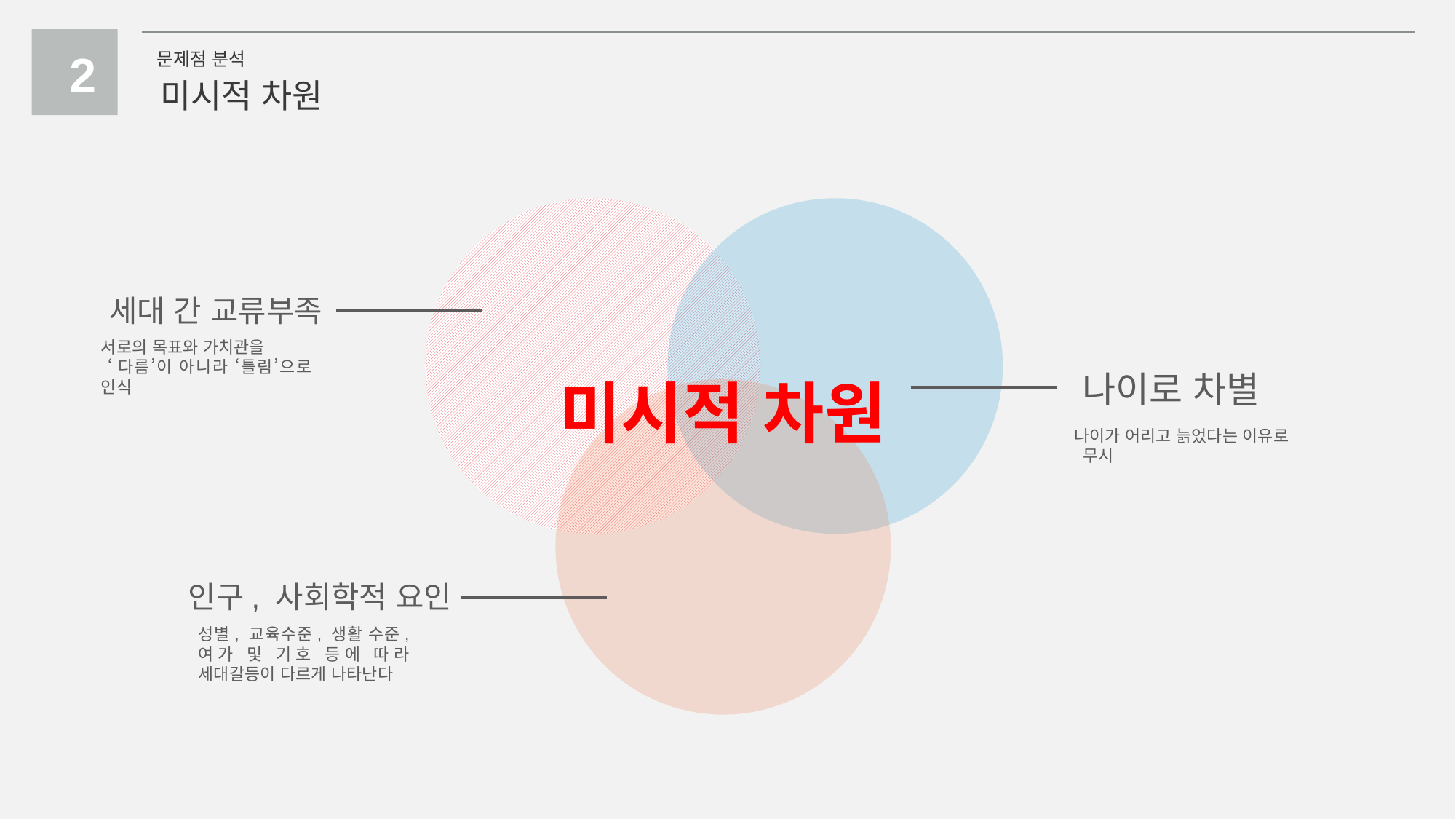

2
문제점 분석
미시적 차원

세대 간 교류부족
서로의 목표와 가치관을
 ‘다름’이 아니라 ‘틀림’으로 인식
나이로 차별
나이가 어리고 늙었다는 이유로
 무시
미시적 차원
인구, 사회학적 요인
성별, 교육수준, 생활 수준, 여가 및 기호 등에 따라 세대갈등이 다르게 나타난다